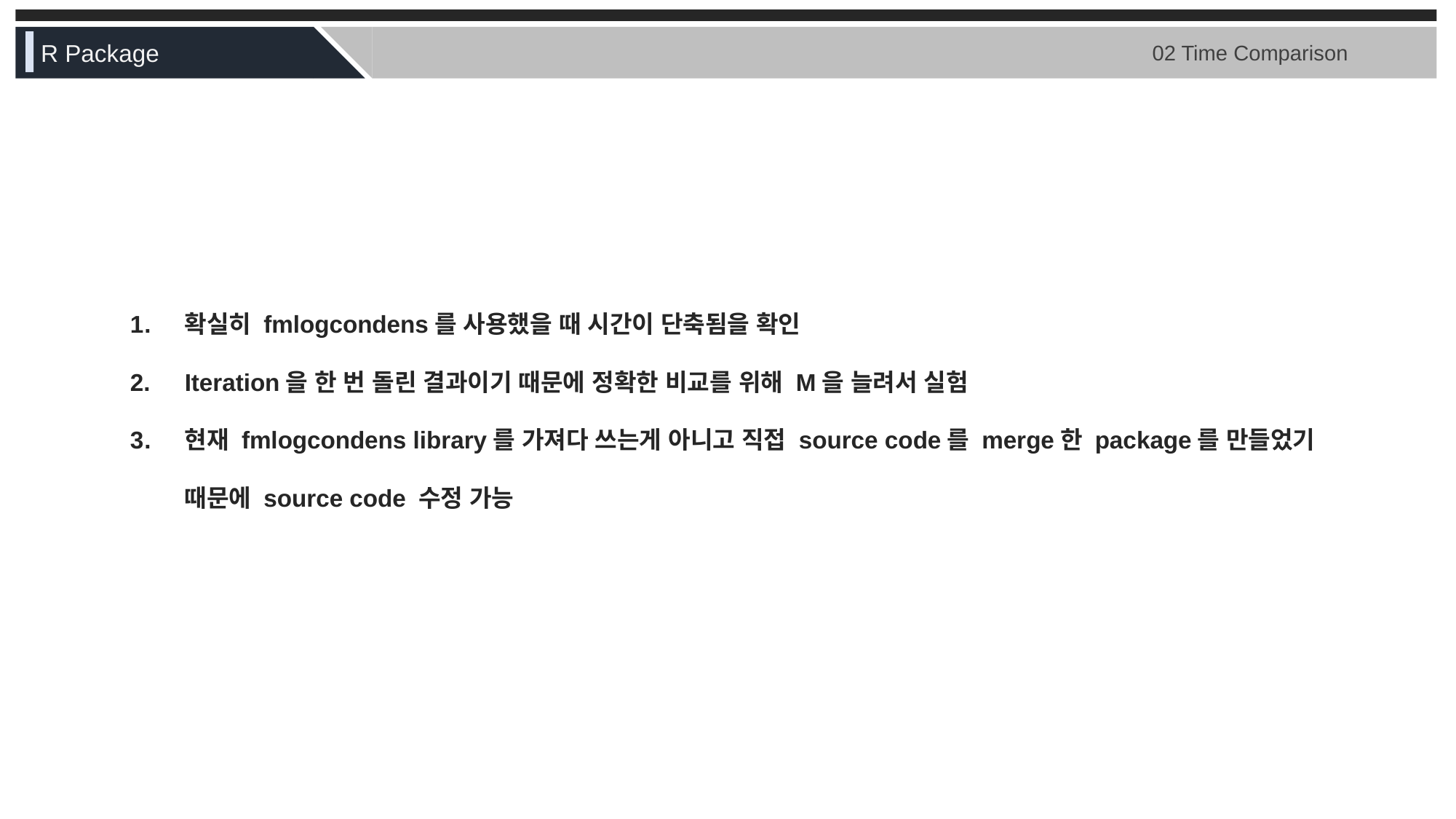

R Package
02 Time Comparison
확실히 fmlogcondens를 사용했을 때 시간이 단축됨을 확인
Iteration을 한 번 돌린 결과이기 때문에 정확한 비교를 위해 M을 늘려서 실험
현재 fmlogcondens library를 가져다 쓰는게 아니고 직접 source code를 merge한 package를 만들었기 때문에 source code 수정 가능